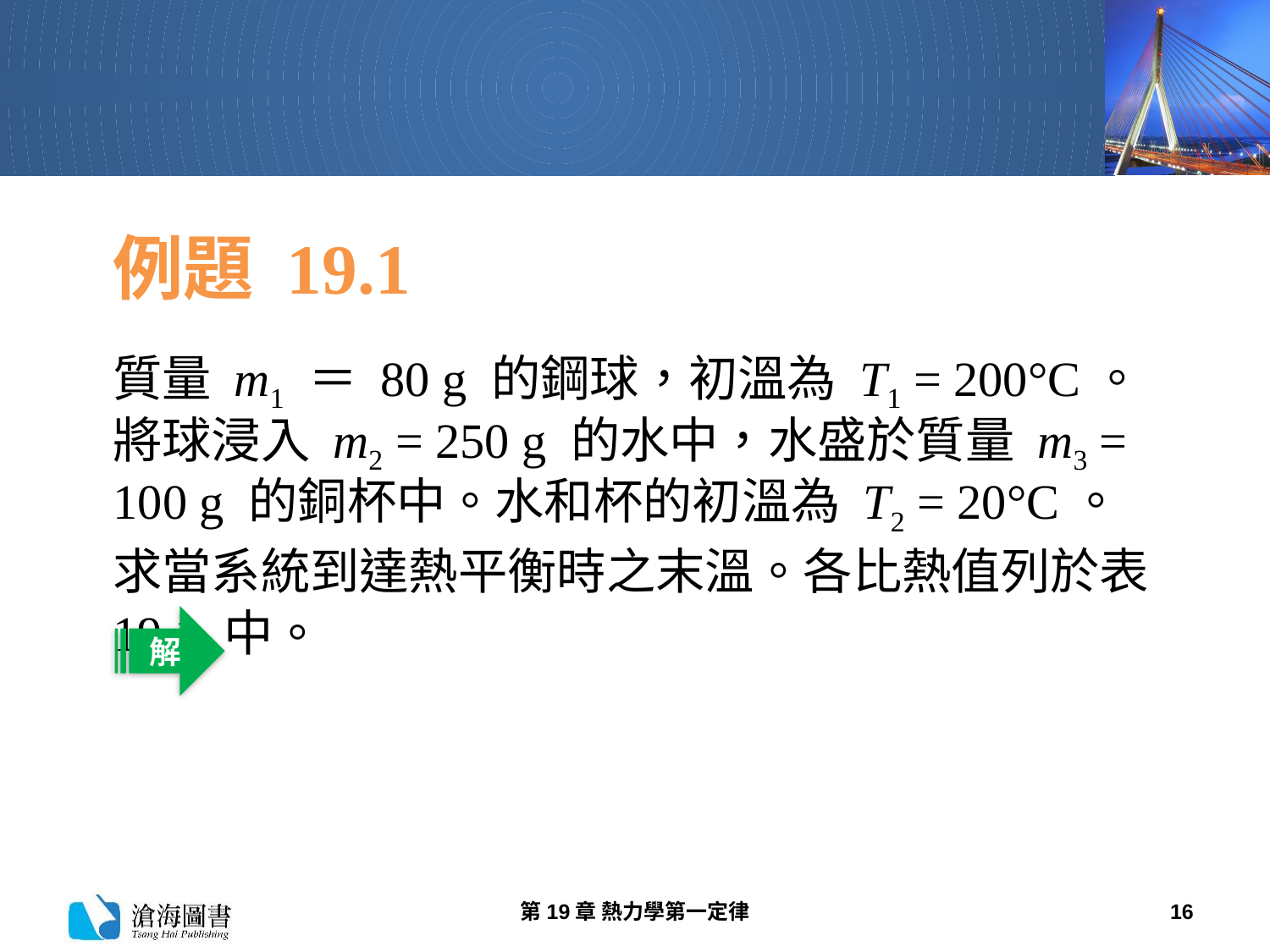

# 例題 19.1
質量 m1 ＝ 80 g 的鋼球，初溫為 T1 = 200°C。將球浸入 m2 = 250 g 的水中，水盛於質量 m3 = 100 g 的銅杯中。水和杯的初溫為 T2 = 20°C。求當系統到達熱平衡時之末溫。各比熱值列於表 19.1 中。

解
第19章 熱力學第一定律
16